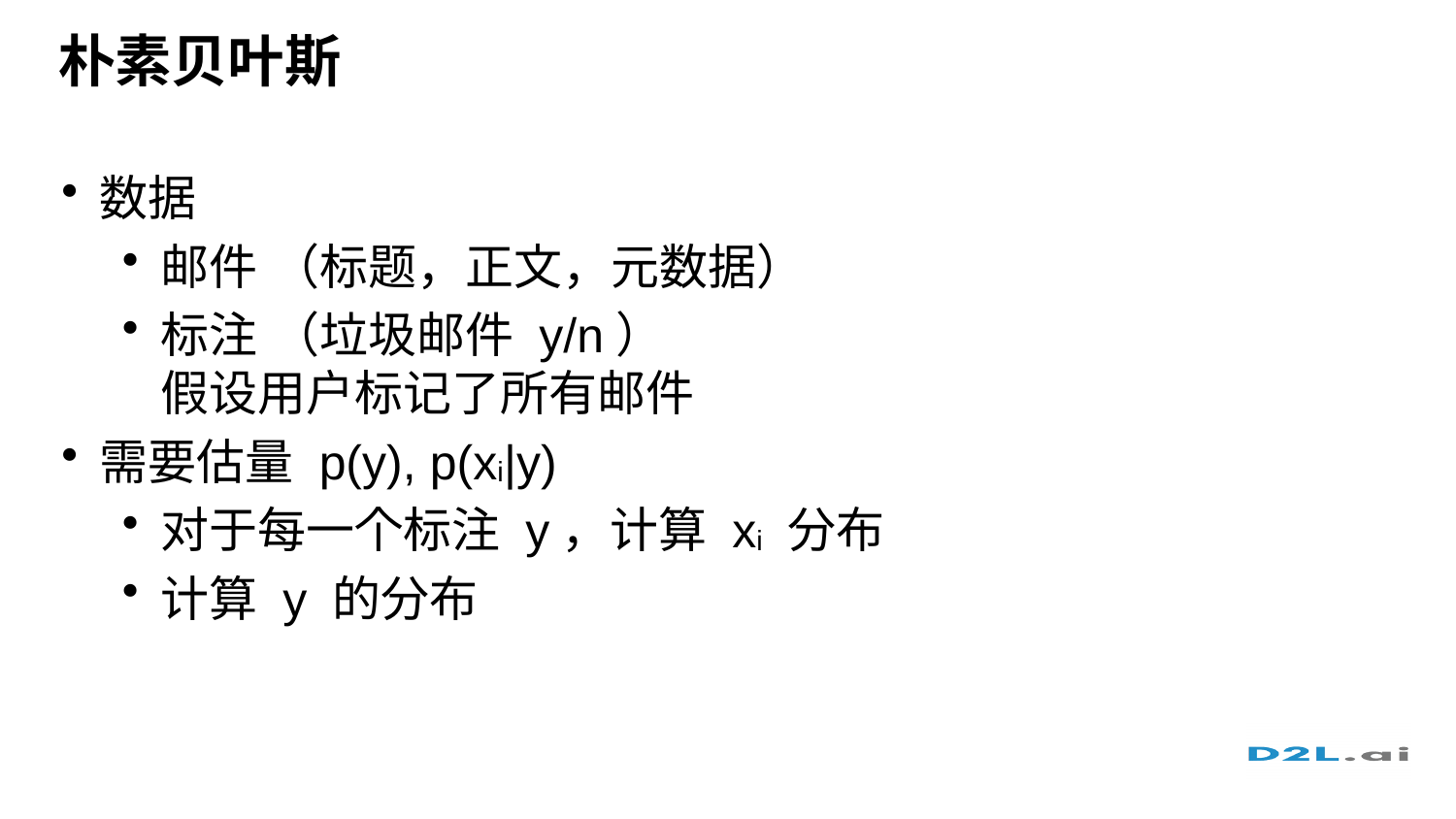

# 朴素贝叶斯
数据
邮件 （标题，正文，元数据）
标注 （垃圾邮件 y/n）
假设用户标记了所有邮件
需要估量 p(y), p(xi|y)
对于每一个标注 y，计算 xi 分布
计算 y 的分布